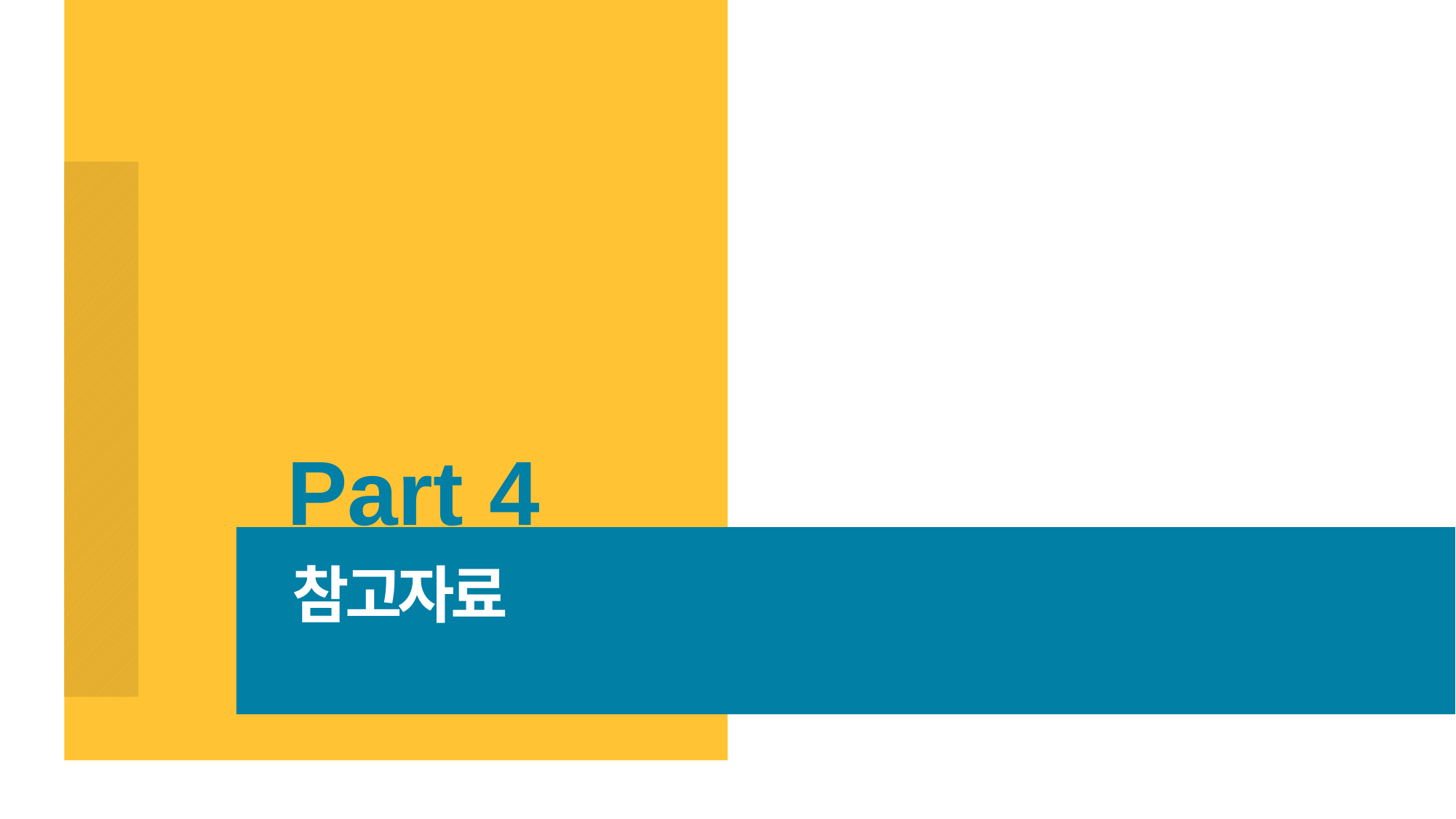

Part 4

참고자료
ⓒSaebyeol Yu. Saebyeol’s PowerPoint